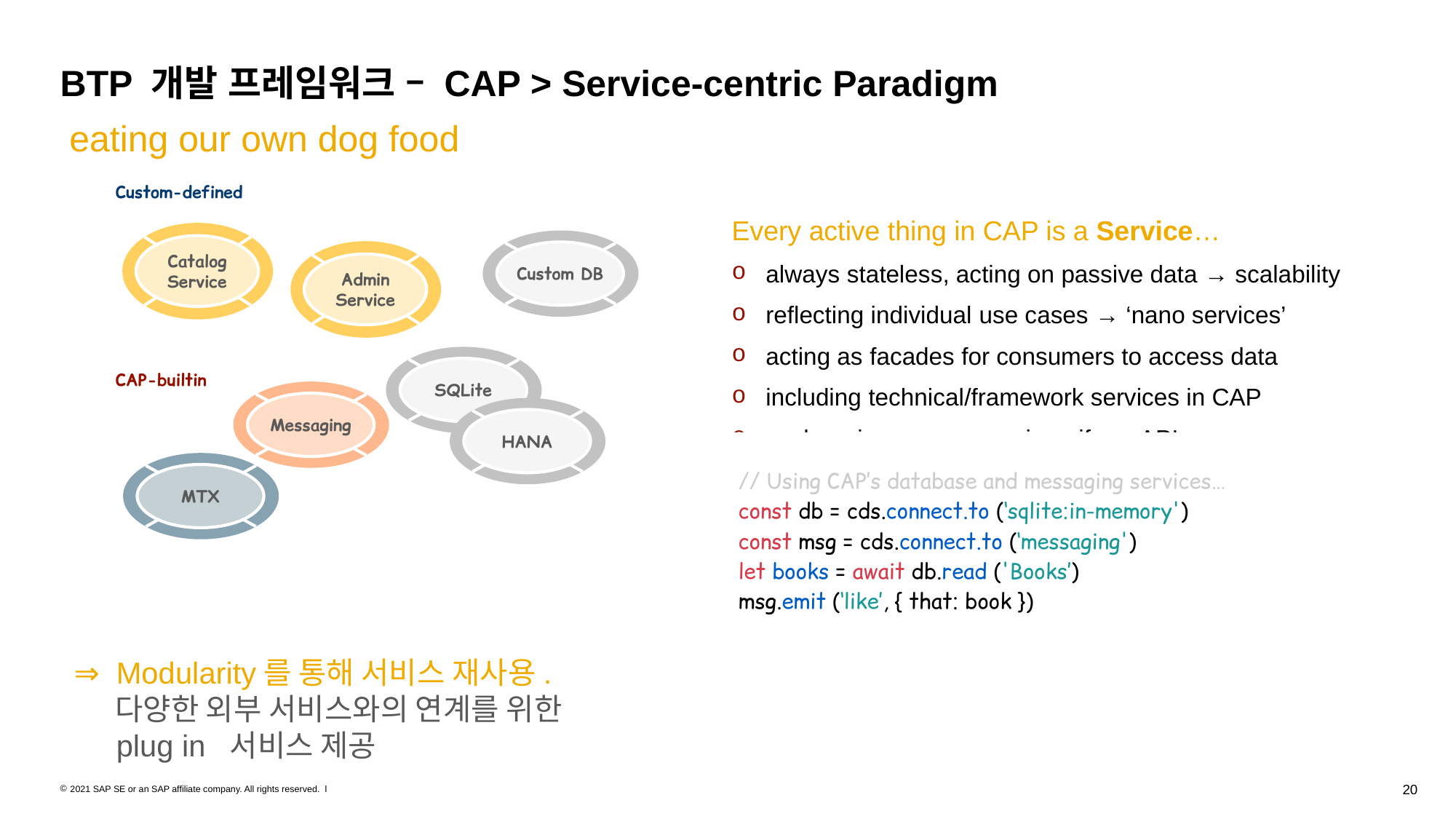

# BTP 개발 프레임워크 – CAP > Service-centric Paradigm
 eating our own dog food
Custom-defined
Every active thing in CAP is a Service…
always stateless, acting on passive data → scalability
reflecting individual use cases → ‘nano services’
acting as facades for consumers to access data
including technical/framework services in CAP
exchanging messages via uniform APIs
synchronously as well as asynchronously
locally as well as remotely (via proxies) …

Catalog Service

Custom DB

Admin Service

SQLite
CAP-builtin

Messaging

HANA

// Using CAP’s database and messaging services…
const db = cds.connect.to (‘sqlite:in-memory')
const msg = cds.connect.to (‘messaging')
let books = await db.read ('Books’)
msg.emit (‘like’, { that: book })

MTX
⇒ 	Modularity를 통해 서비스 재사용.
     다양한 외부 서비스와의 연계를 위한
plug in  서비스 제공